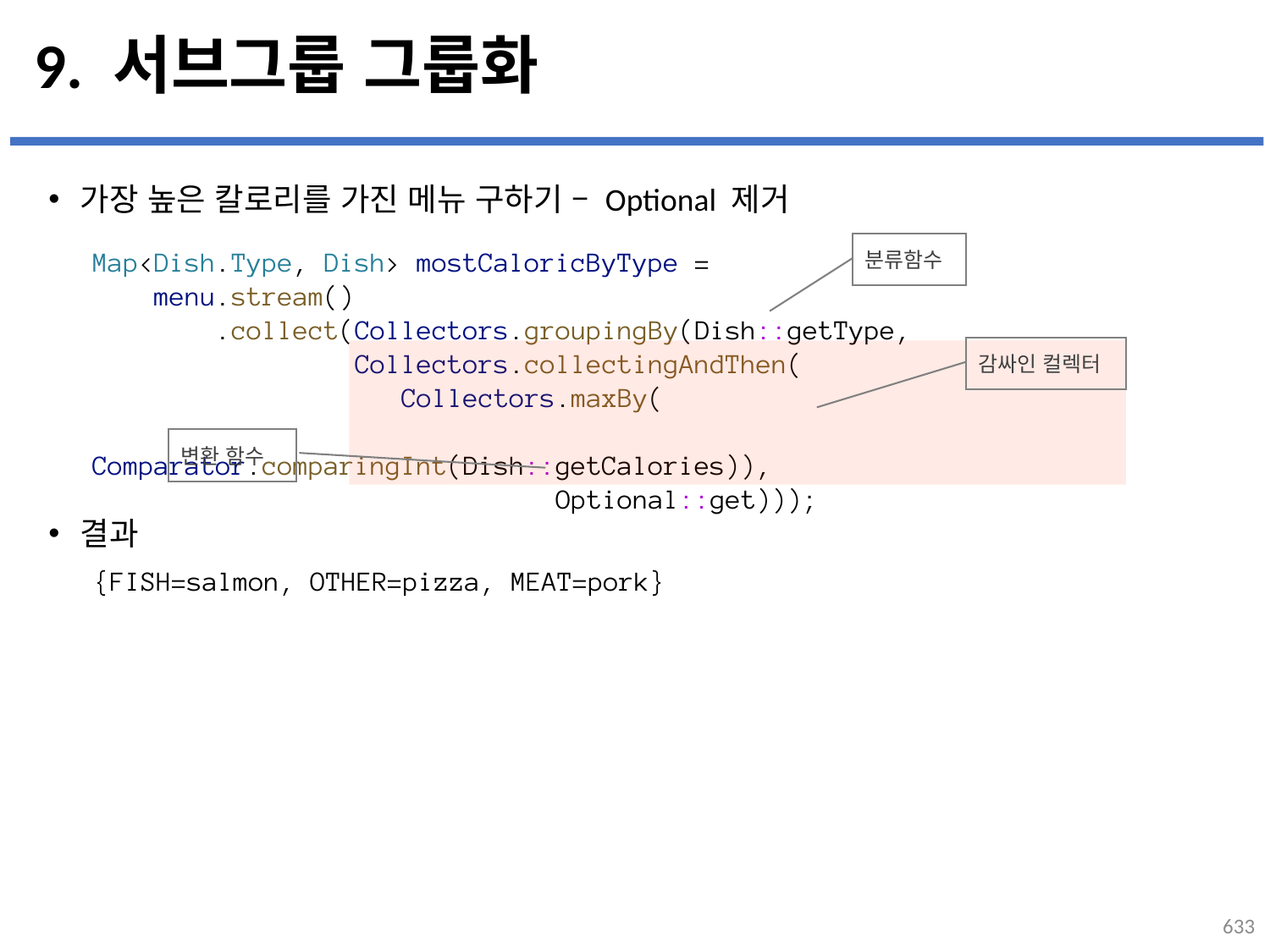

# 9. 서브그룹 그룹화
가장 높은 칼로리를 가진 메뉴 구하기 – Optional 제거

결과

분류함수
Map<Dish.Type, Dish> mostCaloricByType =
    menu.stream()
        .collect(Collectors.groupingBy(Dish::getType,
                 Collectors.collectingAndThen(
                    Collectors.maxBy(
				      Comparator.comparingInt(Dish::getCalories)),
                              Optional::get)));
감싸인 컬렉터

변환 함수
{FISH=salmon, OTHER=pizza, MEAT=pork}
633